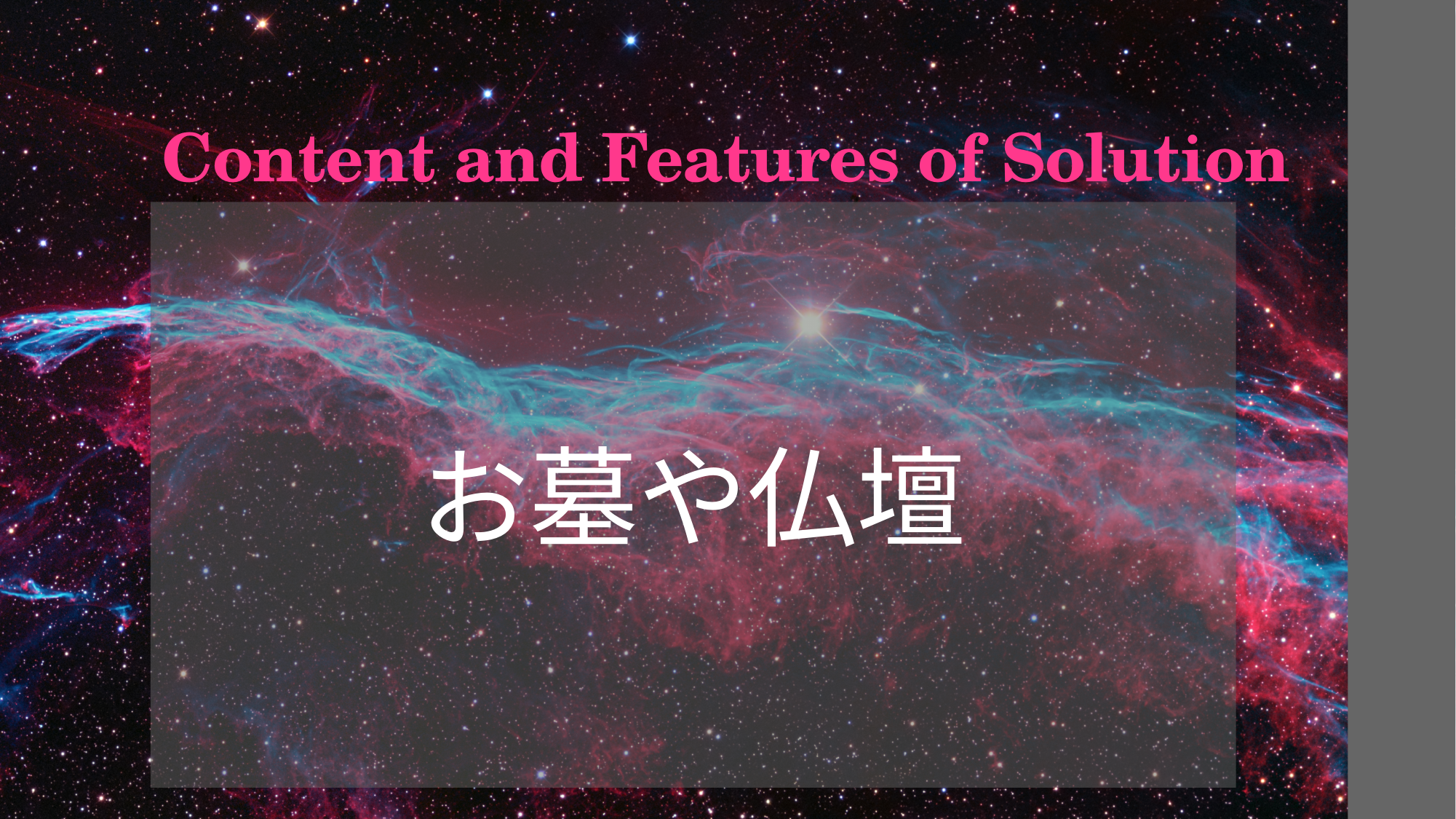

# Content and Features of Solution
お墓や仏壇